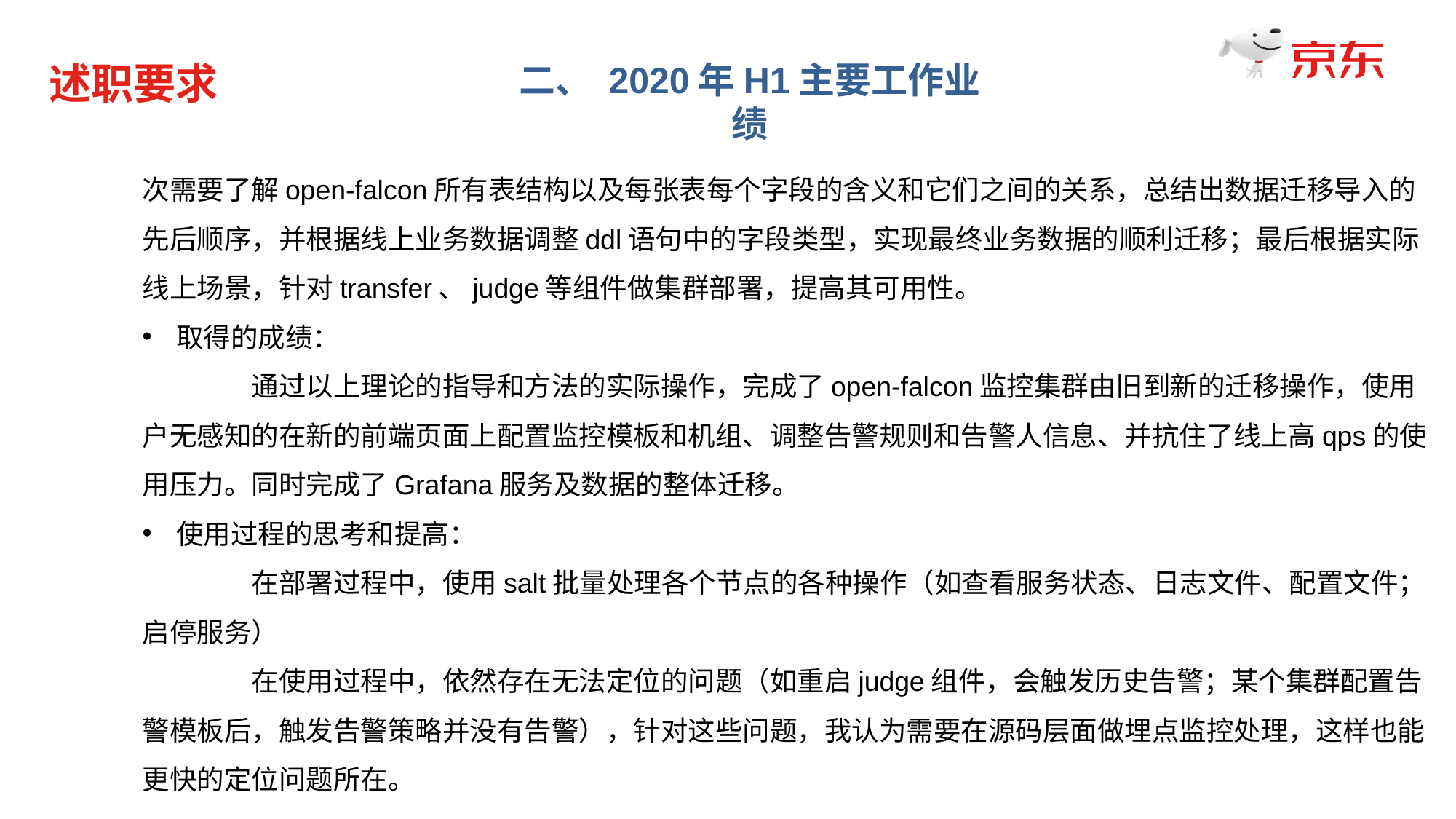

述职要求
二、 2020年H1主要工作业绩
次需要了解open-falcon所有表结构以及每张表每个字段的含义和它们之间的关系，总结出数据迁移导入的先后顺序，并根据线上业务数据调整ddl语句中的字段类型，实现最终业务数据的顺利迁移；最后根据实际线上场景，针对transfer、judge等组件做集群部署，提高其可用性。
取得的成绩：
	通过以上理论的指导和方法的实际操作，完成了open-falcon监控集群由旧到新的迁移操作，使用户无感知的在新的前端页面上配置监控模板和机组、调整告警规则和告警人信息、并抗住了线上高qps的使用压力。同时完成了Grafana服务及数据的整体迁移。
使用过程的思考和提高：
	在部署过程中，使用salt批量处理各个节点的各种操作（如查看服务状态、日志文件、配置文件；启停服务）
	在使用过程中，依然存在无法定位的问题（如重启judge组件，会触发历史告警；某个集群配置告警模板后，触发告警策略并没有告警），针对这些问题，我认为需要在源码层面做埋点监控处理，这样也能更快的定位问题所在。